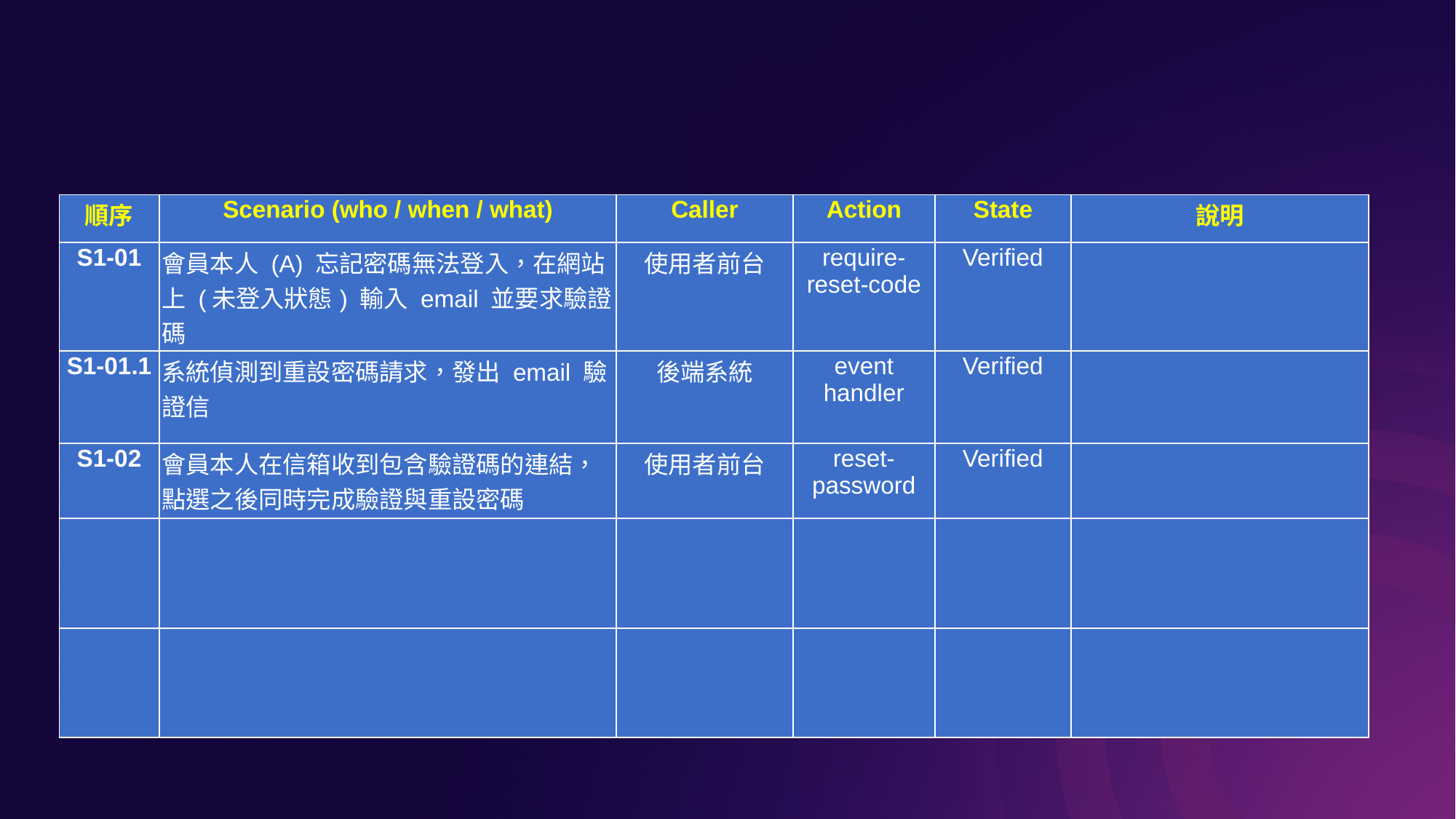

#
| 順序 | Scenario (who / when / what) | Caller | Action | State | 說明 |
| --- | --- | --- | --- | --- | --- |
| S1-01 | 會員本人 (A) 忘記密碼無法登入，在網站上 (未登入狀態) 輸入 email 並要求驗證碼 | 使用者前台 | require-reset-code | Verified |  |
| S1-01.1 | 系統偵測到重設密碼請求，發出 email 驗證信 | 後端系統 | event handler | Verified |  |
| S1-02 | 會員本人在信箱收到包含驗證碼的連結，點選之後同時完成驗證與重設密碼 | 使用者前台 | reset-password | Verified |  |
|  |  |  |  |  |  |
|  |  |  |  |  |  |